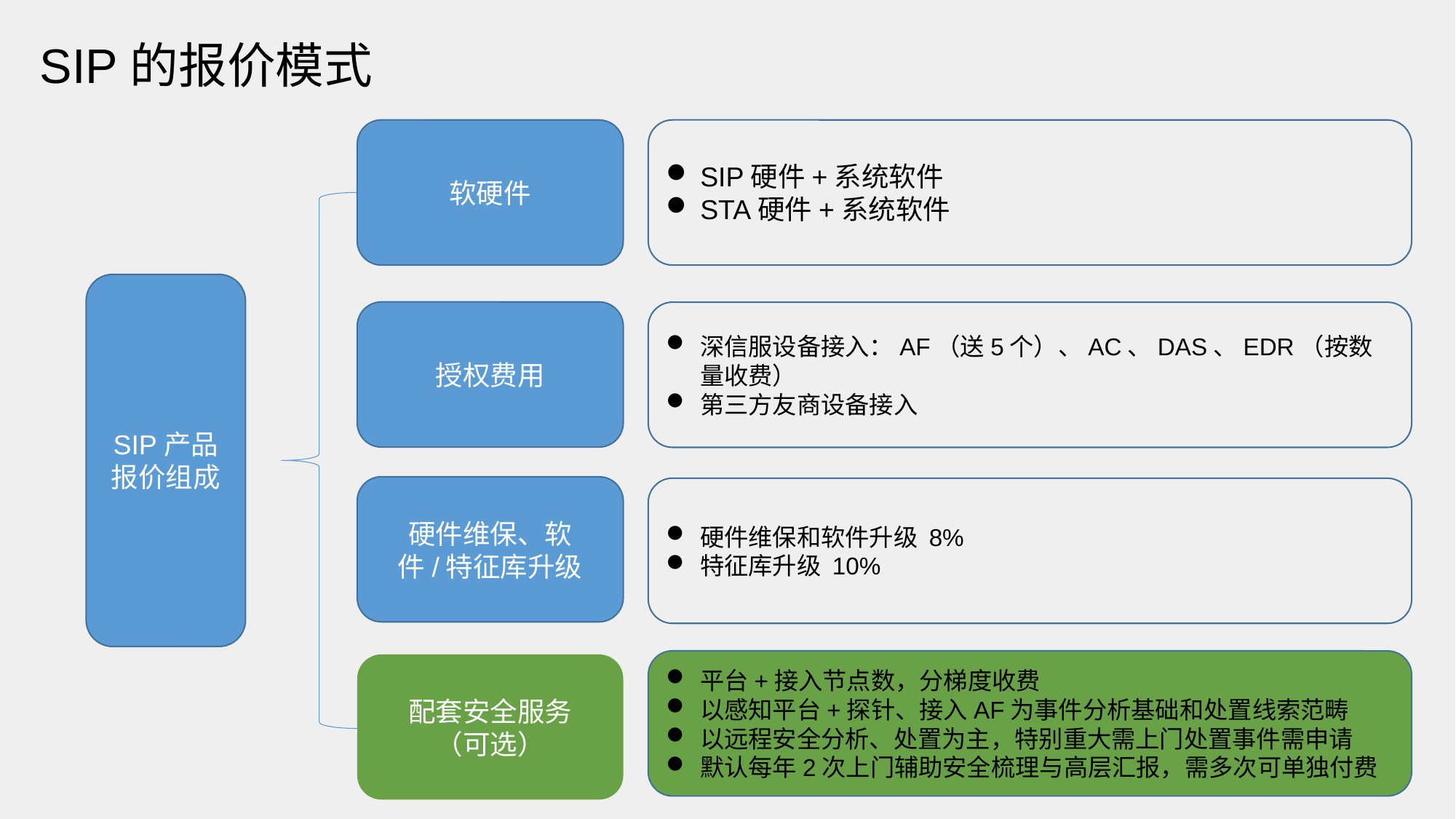

SIP的报价模式
软硬件
SIP硬件+系统软件
STA硬件+系统软件

SIP产品
报价组成
授权费用
深信服设备接入：AF（送5个）、AC、DAS、EDR（按数量收费）
第三方友商设备接入
硬件维保、软件/特征库升级
硬件维保和软件升级 8%
特征库升级 10%
平台+接入节点数，分梯度收费
以感知平台+探针、接入AF为事件分析基础和处置线索范畴
以远程安全分析、处置为主，特别重大需上门处置事件需申请
默认每年2次上门辅助安全梳理与高层汇报，需多次可单独付费
配套安全服务
（可选）